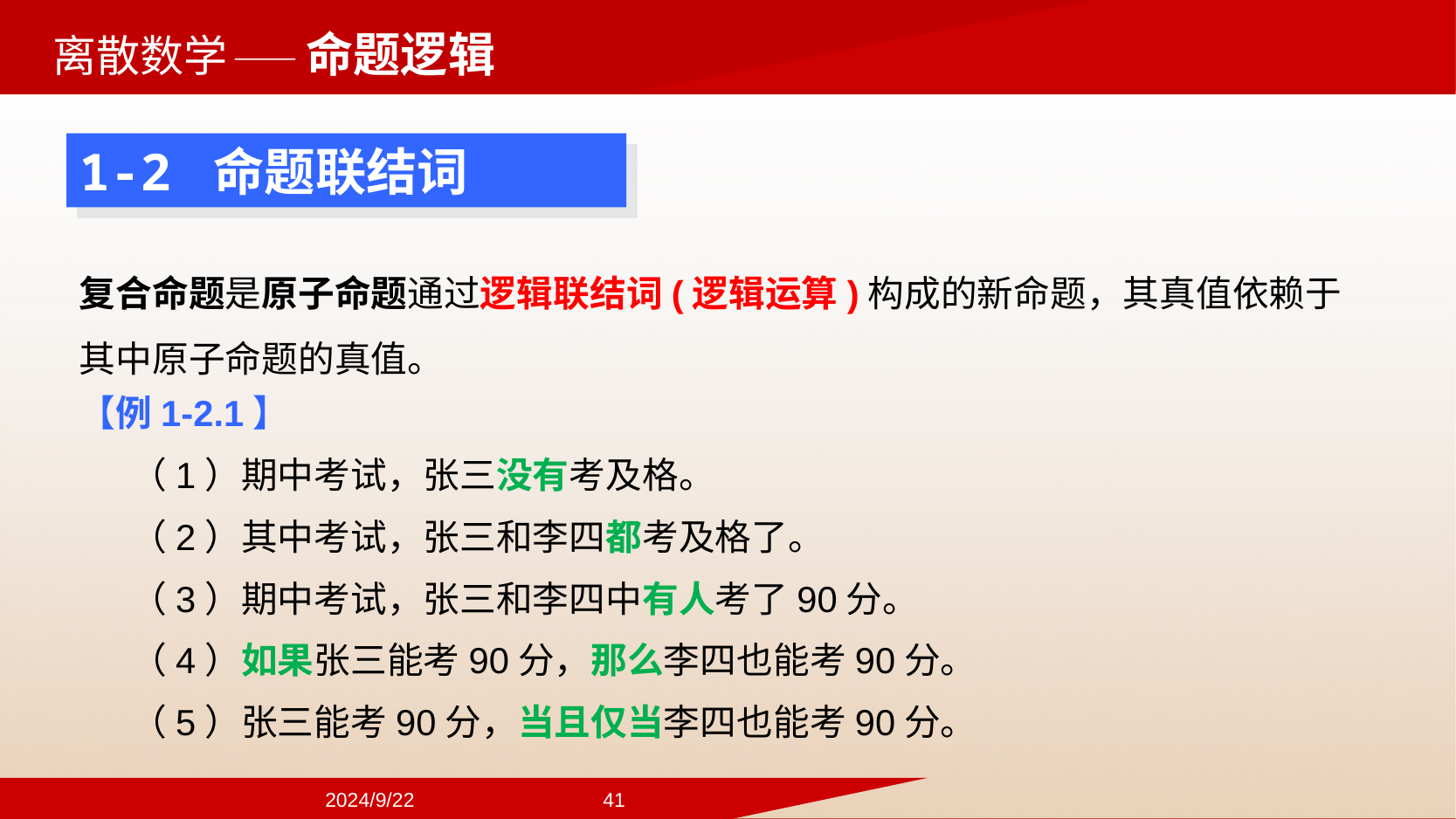

——命题逻辑
1-2 命题联结词
复合命题是原子命题通过逻辑联结词(逻辑运算)构成的新命题，其真值依赖于其中原子命题的真值。
【例1-2.1】
（1）期中考试，张三没有考及格。
（2）其中考试，张三和李四都考及格了。
（3）期中考试，张三和李四中有人考了90分。
（4）如果张三能考90分，那么李四也能考90分。
（5）张三能考90分，当且仅当李四也能考90分。
2024/9/22
41